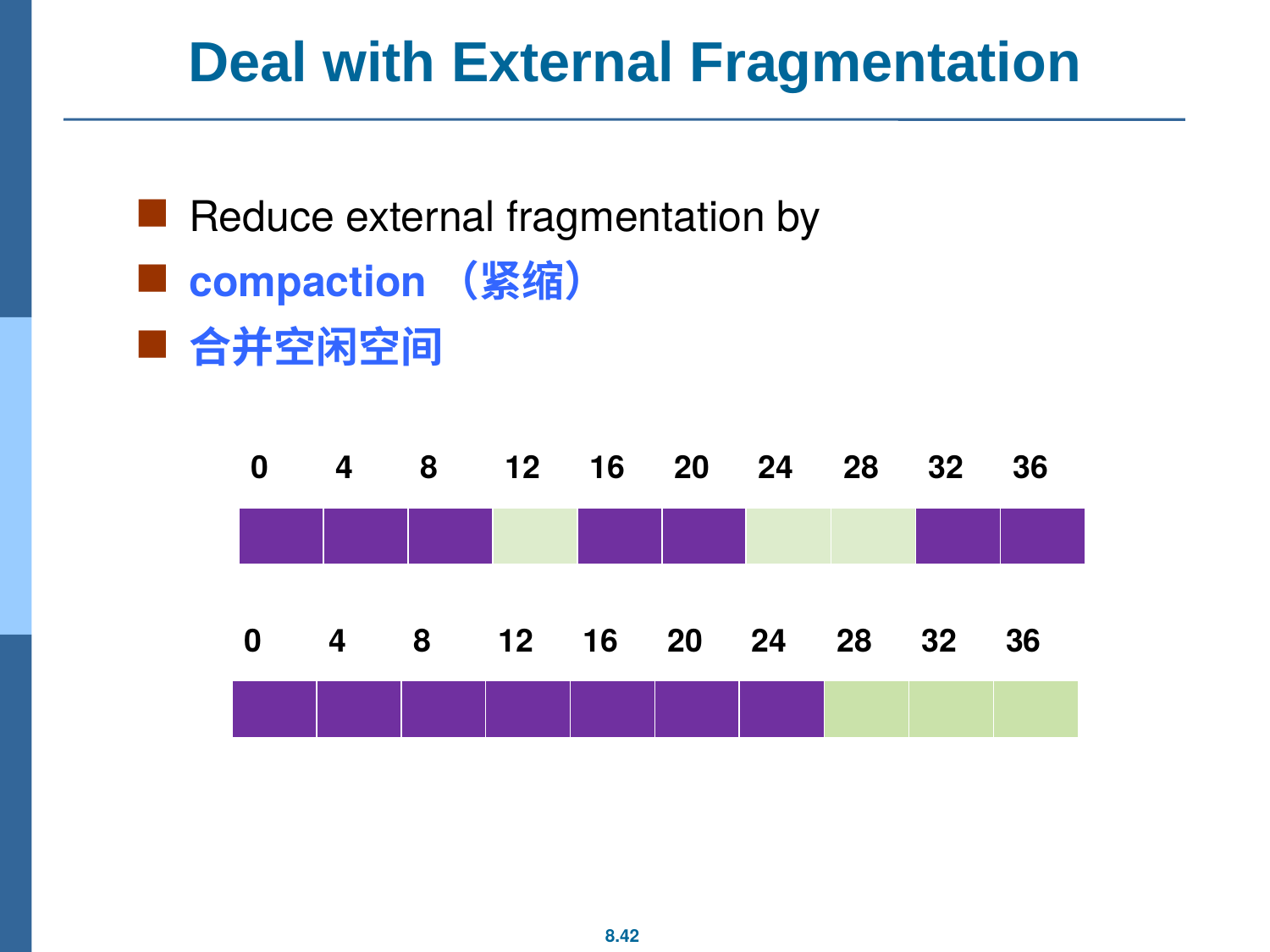

# Deal with External Fragmentation
Reduce external fragmentation by
compaction（紧缩）
合并空闲空间
| 0 | 4 | 8 | 12 | 16 | 20 | 24 | 28 | 32 | 36 |
| --- | --- | --- | --- | --- | --- | --- | --- | --- | --- |
|  |  |  |  |  |  |  |  |  |  |
| 0 | 4 | 8 | 12 | 16 | 20 | 24 | 28 | 32 | 36 |
| --- | --- | --- | --- | --- | --- | --- | --- | --- | --- |
|  |  |  |  |  |  |  |  |  |  |